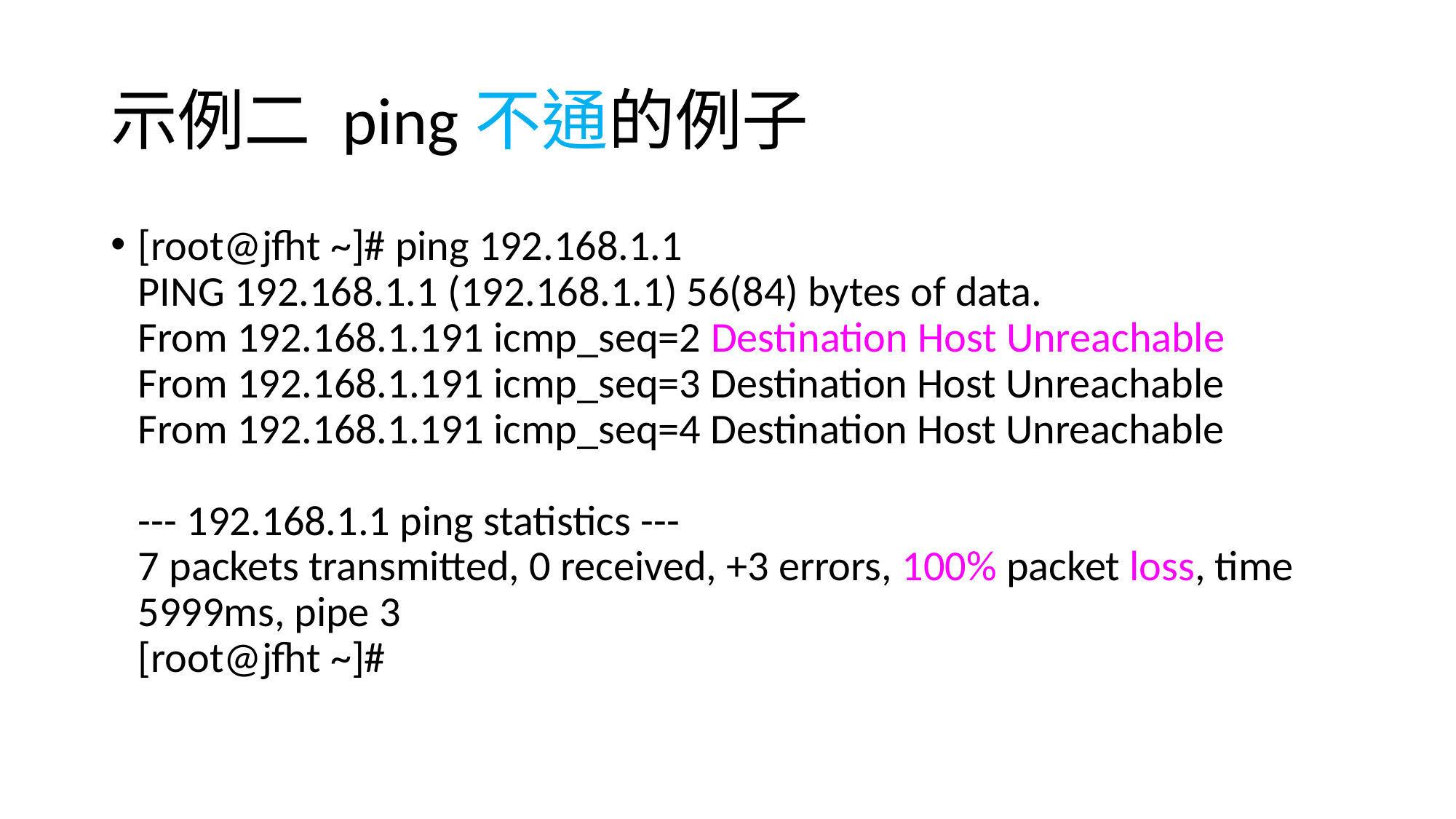

# 示例二 ping不通的例子
[root@jfht ~]# ping 192.168.1.1 
PING 192.168.1.1 (192.168.1.1) 56(84) bytes of data.
From 192.168.1.191 icmp_seq=2 Destination Host Unreachable 
From 192.168.1.191 icmp_seq=3 Destination Host Unreachable
From 192.168.1.191 icmp_seq=4 Destination Host Unreachable
--- 192.168.1.1 ping statistics ---
7 packets transmitted, 0 received, +3 errors, 100% packet loss, time 5999ms, pipe 3
[root@jfht ~]#